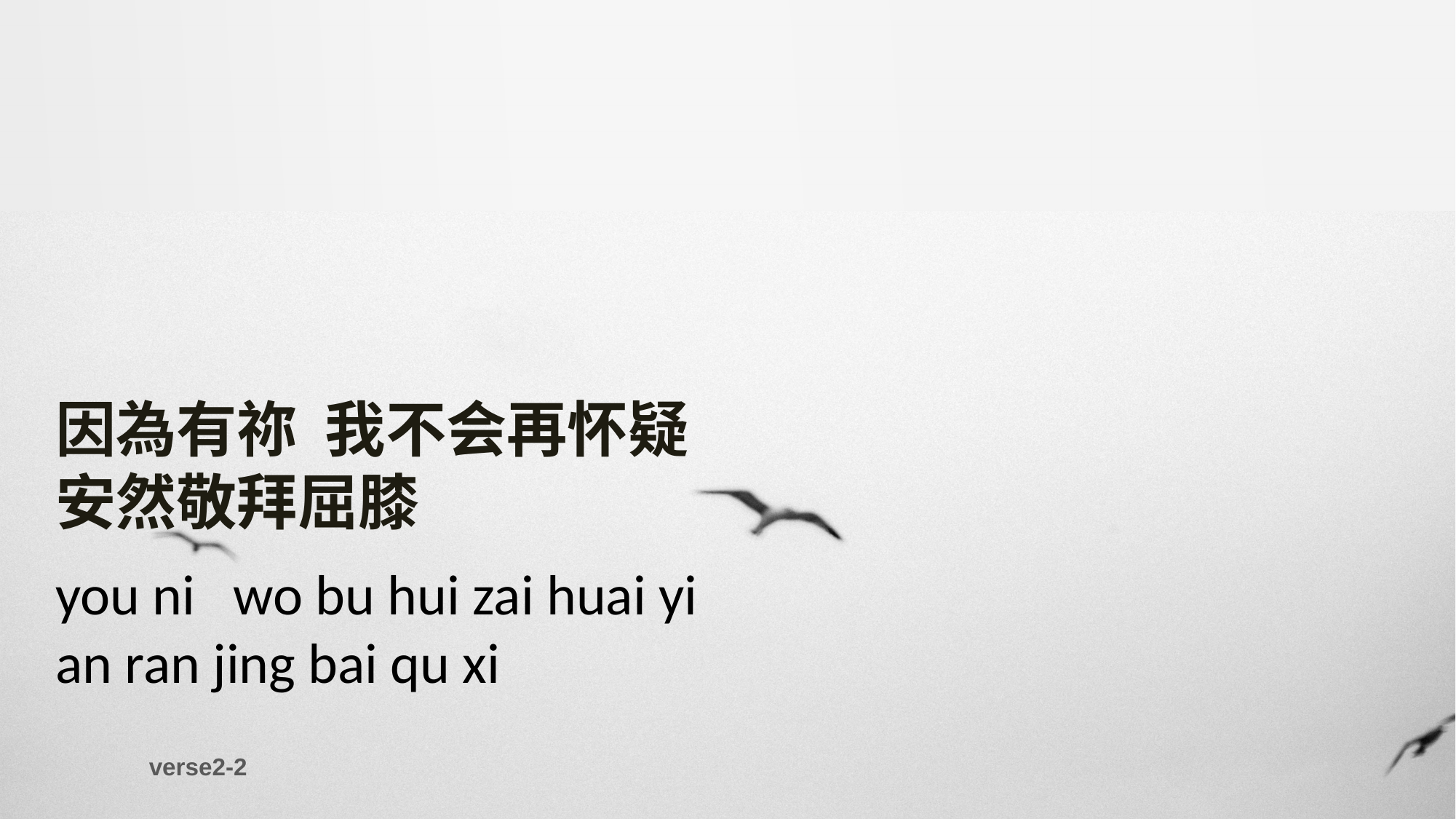

因為有祢  我不会再怀疑
安然敬拜屈膝

you ni   wo bu hui zai huai yi
an ran jing bai qu xi

verse2-2